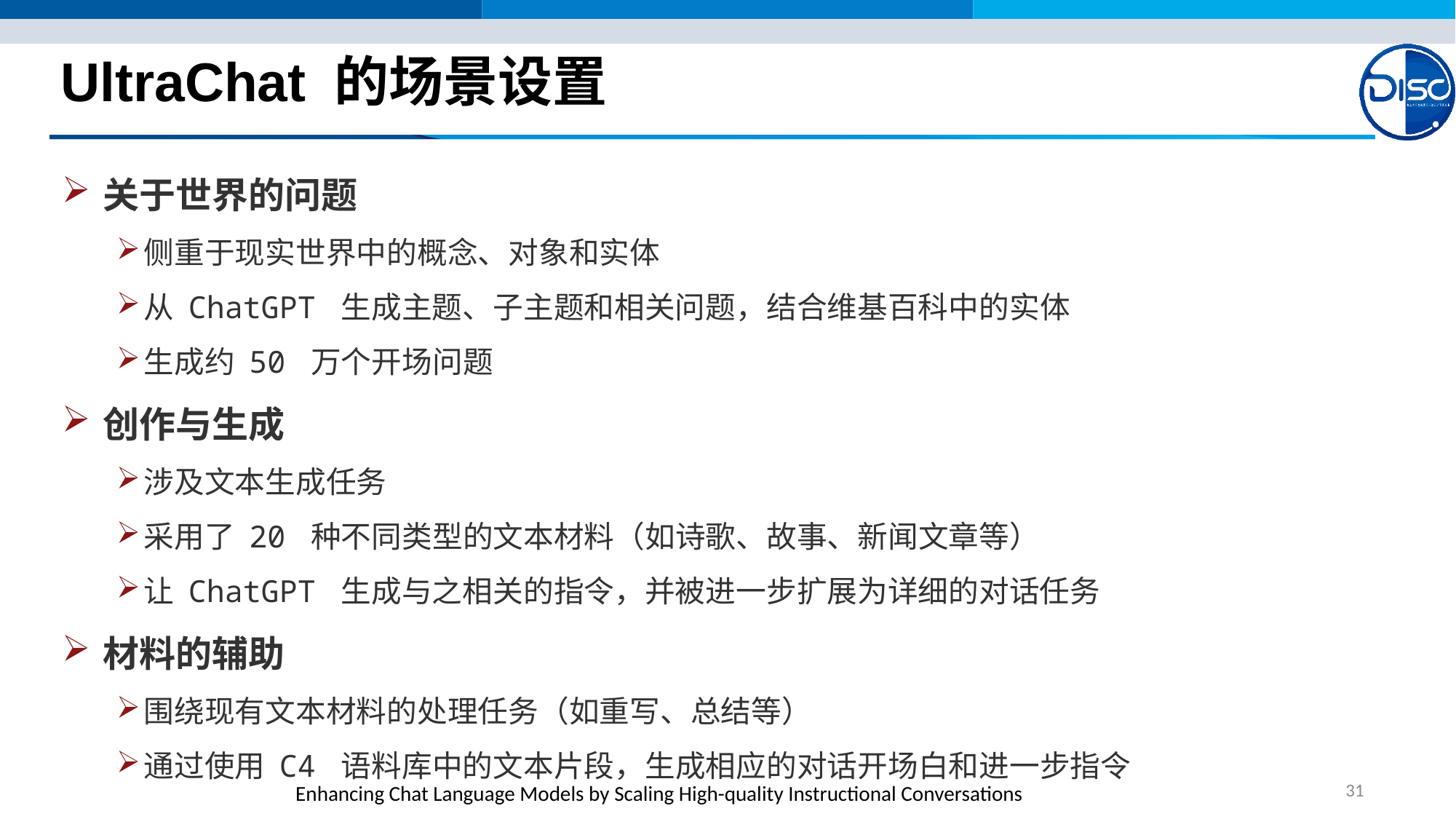

# UltraChat 的场景设置
关于世界的问题
侧重于现实世界中的概念、对象和实体
从 ChatGPT 生成主题、子主题和相关问题，结合维基百科中的实体
生成约 50 万个开场问题
创作与生成
涉及文本生成任务
采用了 20 种不同类型的文本材料（如诗歌、故事、新闻文章等）
让 ChatGPT 生成与之相关的指令，并被进一步扩展为详细的对话任务
材料的辅助
围绕现有文本材料的处理任务（如重写、总结等）
通过使用 C4 语料库中的文本片段，生成相应的对话开场白和进一步指令
31
Enhancing Chat Language Models by Scaling High-quality Instructional Conversations